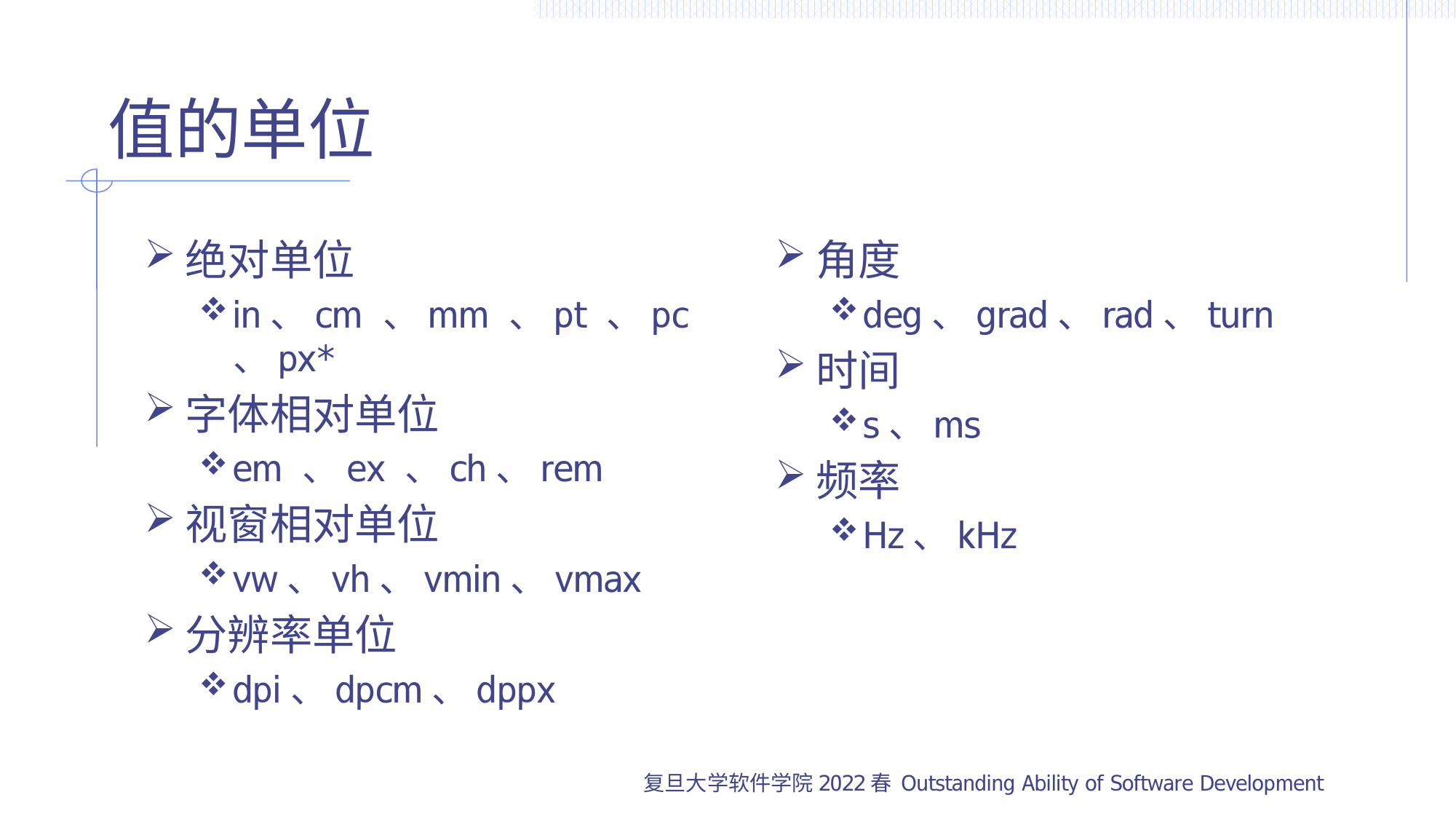

# 值的单位
绝对单位
in、cm 、mm 、pt 、pc、px*
字体相对单位
em 、ex 、ch、rem
视窗相对单位
vw、vh、vmin、vmax
分辨率单位
dpi、dpcm、dppx

角度
deg、grad、rad、turn
时间
s、ms
频率
Hz、kHz